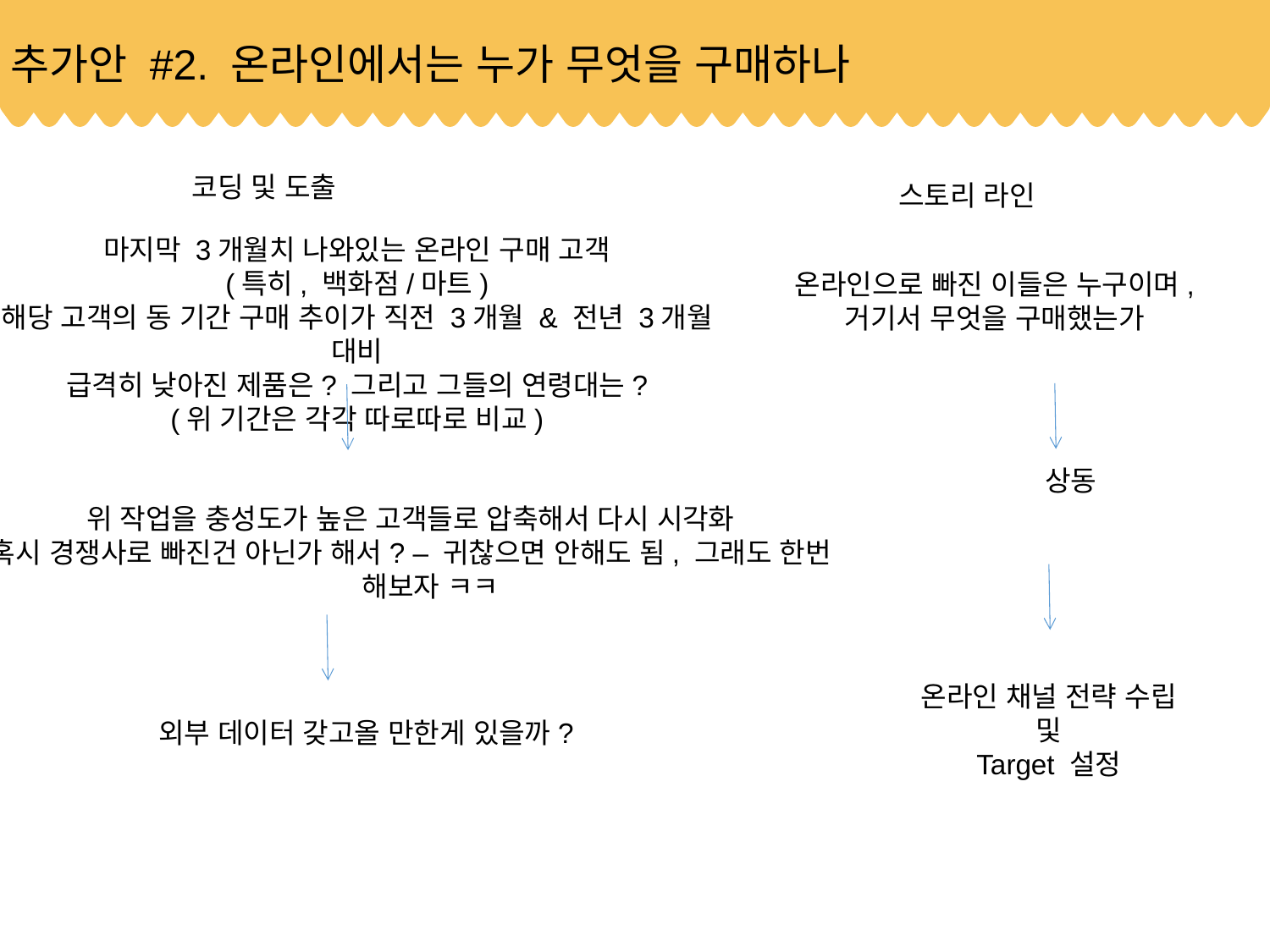

추가안 #2. 온라인에서는 누가 무엇을 구매하나
코딩 및 도출
스토리 라인
마지막 3개월치 나와있는 온라인 구매 고객
(특히, 백화점/마트)
해당 고객의 동 기간 구매 추이가 직전 3개월 & 전년 3개월 대비
급격히 낮아진 제품은? 그리고 그들의 연령대는?
(위 기간은 각각 따로따로 비교)
온라인으로 빠진 이들은 누구이며,
거기서 무엇을 구매했는가
상동
위 작업을 충성도가 높은 고객들로 압축해서 다시 시각화
혹시 경쟁사로 빠진건 아닌가 해서? – 귀찮으면 안해도 됨, 그래도 한번 해보자 ㅋㅋ
온라인 채널 전략 수립
및
Target 설정
외부 데이터 갖고올 만한게 있을까?